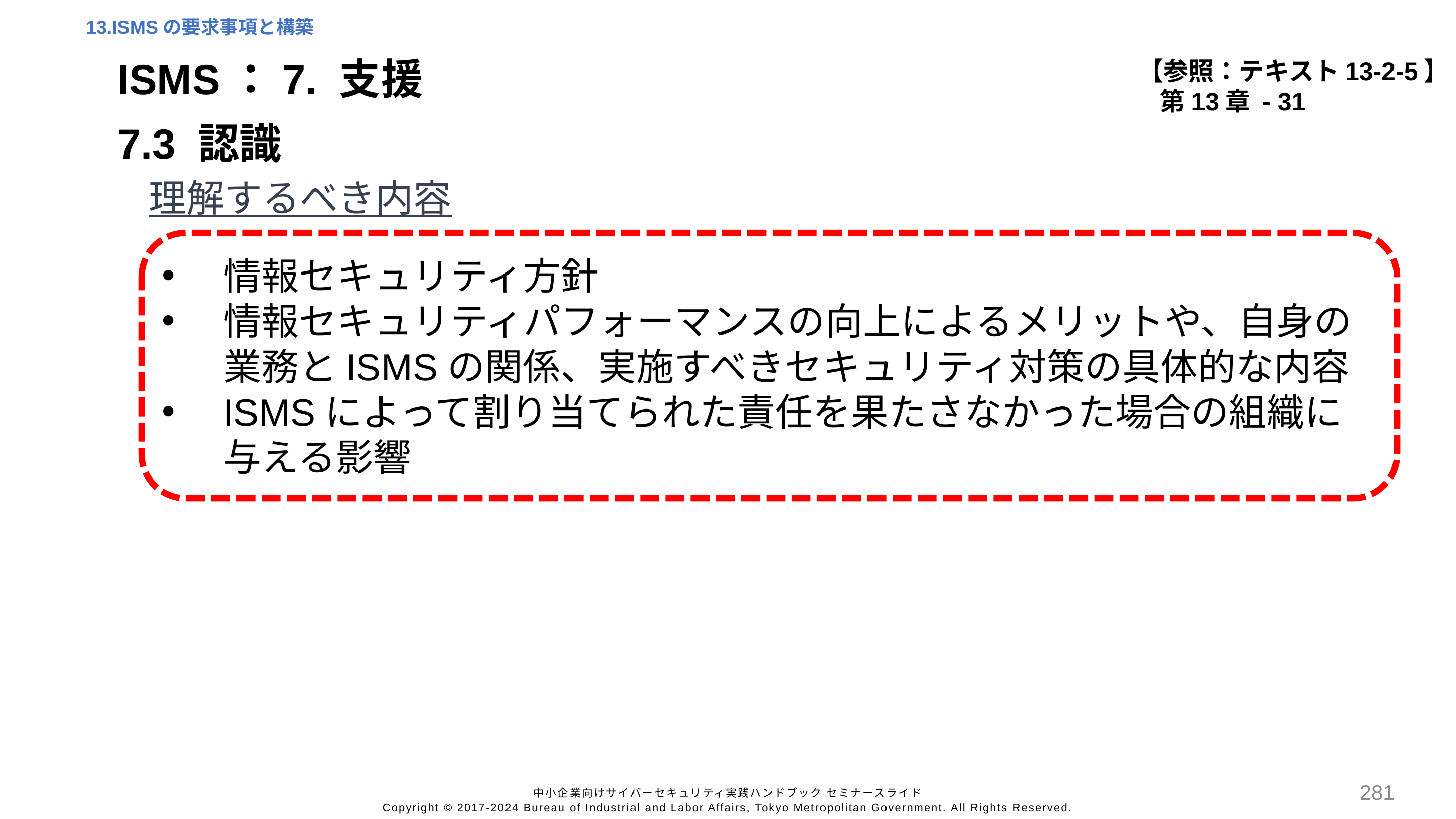

13.ISMSの要求事項と構築
【参照：テキスト13-2-5】
第13章 - 31
ISMS：7. 支援
7.3 認識
理解するべき内容
情報セキュリティ方針
情報セキュリティパフォーマンスの向上によるメリットや、自身の業務とISMSの関係、実施すべきセキュリティ対策の具体的な内容
ISMSによって割り当てられた責任を果たさなかった場合の組織に
与える影響
281